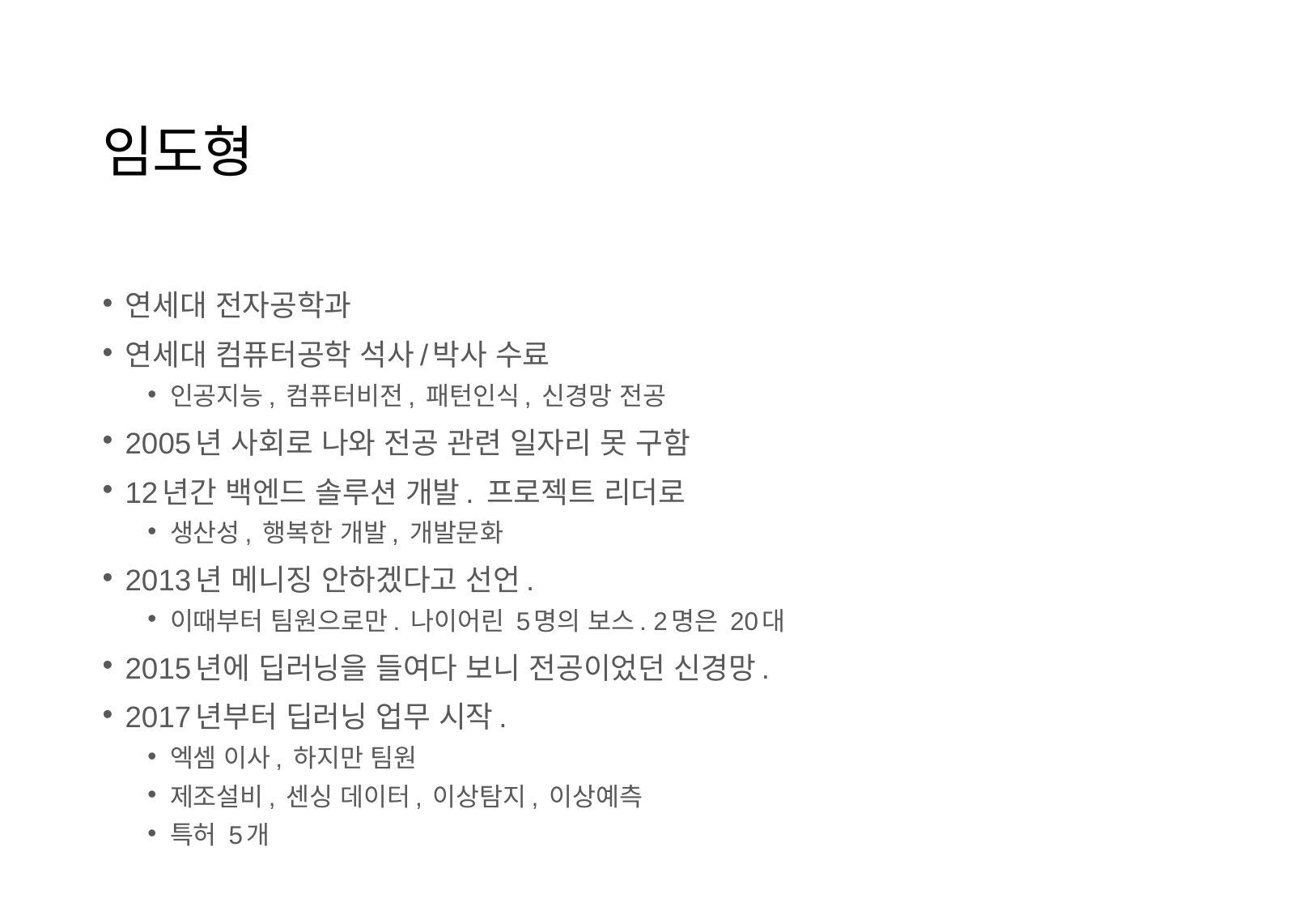

# 임도형
연세대 전자공학과
연세대 컴퓨터공학 석사/박사 수료
인공지능, 컴퓨터비전, 패턴인식, 신경망 전공
2005년 사회로 나와 전공 관련 일자리 못 구함
12년간 백엔드 솔루션 개발. 프로젝트 리더로
생산성, 행복한 개발, 개발문화
2013년 메니징 안하겠다고 선언.
이때부터 팀원으로만. 나이어린 5명의 보스. 2명은 20대
2015년에 딥러닝을 들여다 보니 전공이었던 신경망.
2017년부터 딥러닝 업무 시작.
엑셈 이사, 하지만 팀원
제조설비, 센싱 데이터, 이상탐지, 이상예측
특허 5개